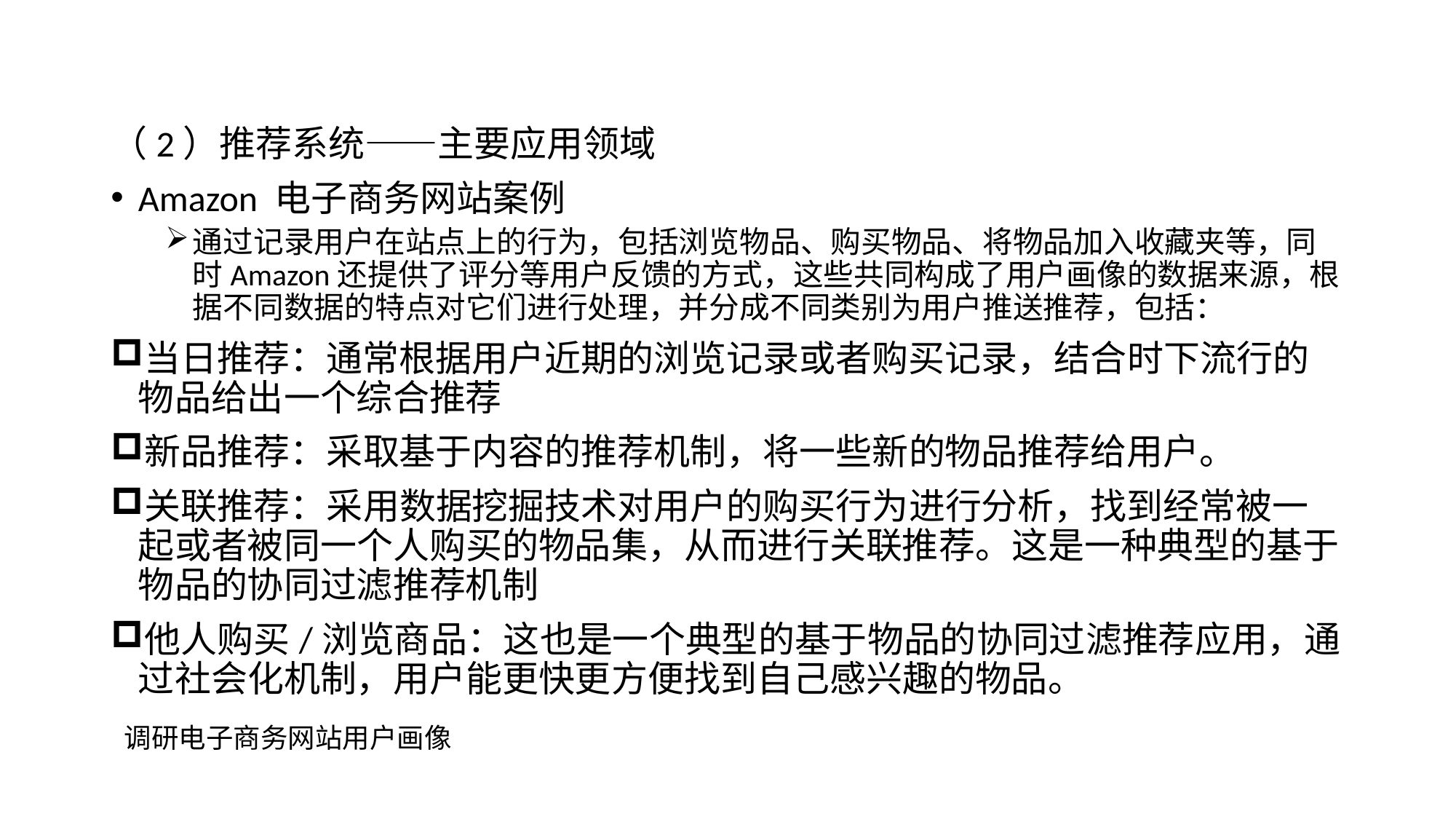

（2）推荐系统——主要应用领域
Amazon 电子商务网站案例
通过记录用户在站点上的行为，包括浏览物品、购买物品、将物品加入收藏夹等，同时Amazon还提供了评分等用户反馈的方式，这些共同构成了用户画像的数据来源，根据不同数据的特点对它们进行处理，并分成不同类别为用户推送推荐，包括：
当日推荐：通常根据用户近期的浏览记录或者购买记录，结合时下流行的物品给出一个综合推荐
新品推荐：采取基于内容的推荐机制，将一些新的物品推荐给用户。
关联推荐：采用数据挖掘技术对用户的购买行为进行分析，找到经常被一起或者被同一个人购买的物品集，从而进行关联推荐。这是一种典型的基于物品的协同过滤推荐机制
他人购买/浏览商品：这也是一个典型的基于物品的协同过滤推荐应用，通过社会化机制，用户能更快更方便找到自己感兴趣的物品。

调研电子商务网站用户画像